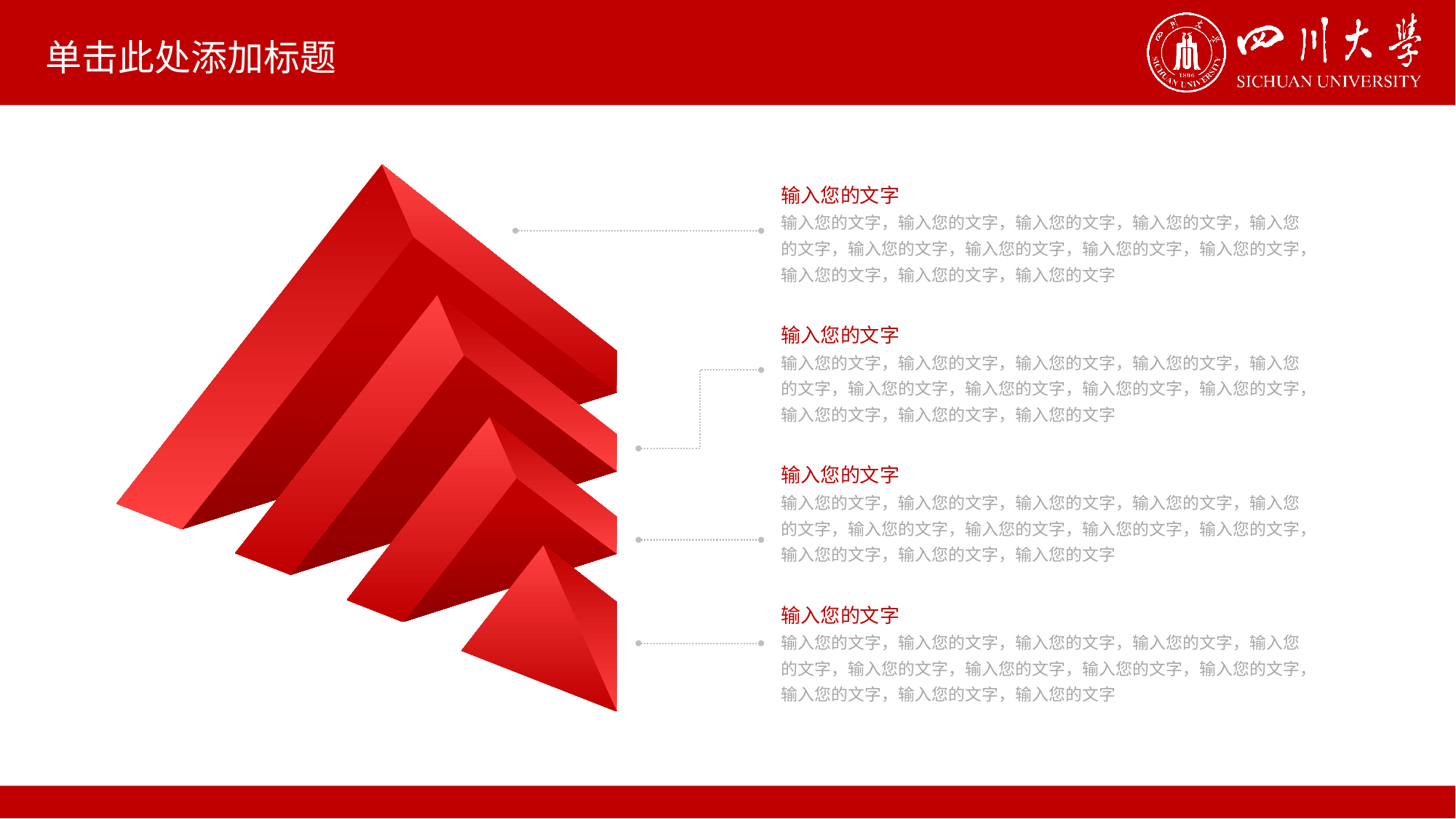

# 单击此处添加标题

输入您的文字
输入您的文字，输入您的文字，输入您的文字，输入您的文字，输入您的文字，输入您的文字，输入您的文字，输入您的文字，输入您的文字，输入您的文字，输入您的文字，输入您的文字

输入您的文字
输入您的文字，输入您的文字，输入您的文字，输入您的文字，输入您的文字，输入您的文字，输入您的文字，输入您的文字，输入您的文字，输入您的文字，输入您的文字，输入您的文字

输入您的文字
输入您的文字，输入您的文字，输入您的文字，输入您的文字，输入您的文字，输入您的文字，输入您的文字，输入您的文字，输入您的文字，输入您的文字，输入您的文字，输入您的文字

输入您的文字
输入您的文字，输入您的文字，输入您的文字，输入您的文字，输入您的文字，输入您的文字，输入您的文字，输入您的文字，输入您的文字，输入您的文字，输入您的文字，输入您的文字